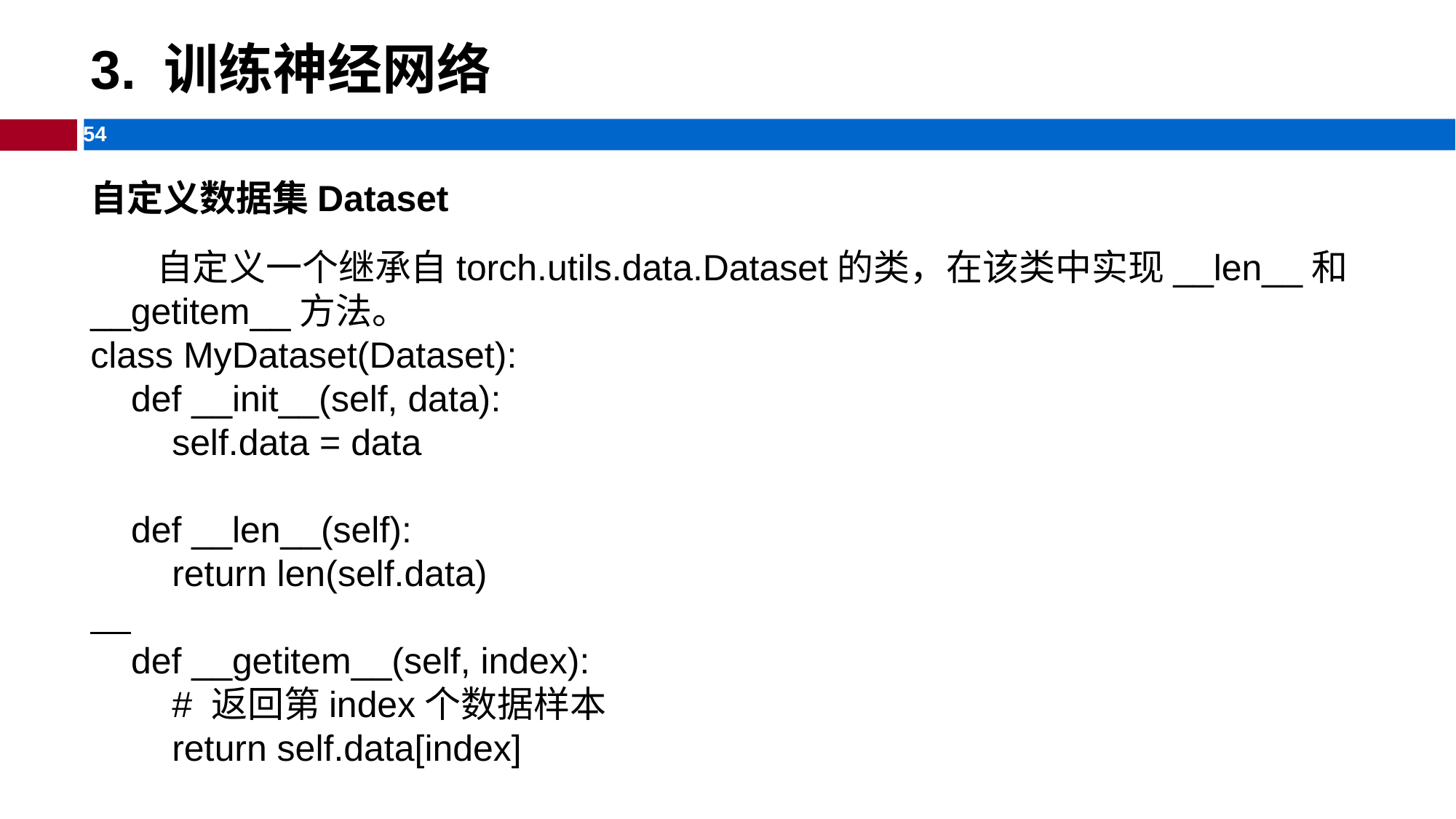

# 3. 训练神经网络
自定义数据集Dataset
       自定义一个继承自torch.utils.data.Dataset的类，在该类中实现__len__和__getitem__方法。
class MyDataset(Dataset):
    def __init__(self, data):
        self.data = data

    def __len__(self):
        return len(self.data)

    def __getitem__(self, index):
        # 返回第index个数据样本
        return self.data[index]